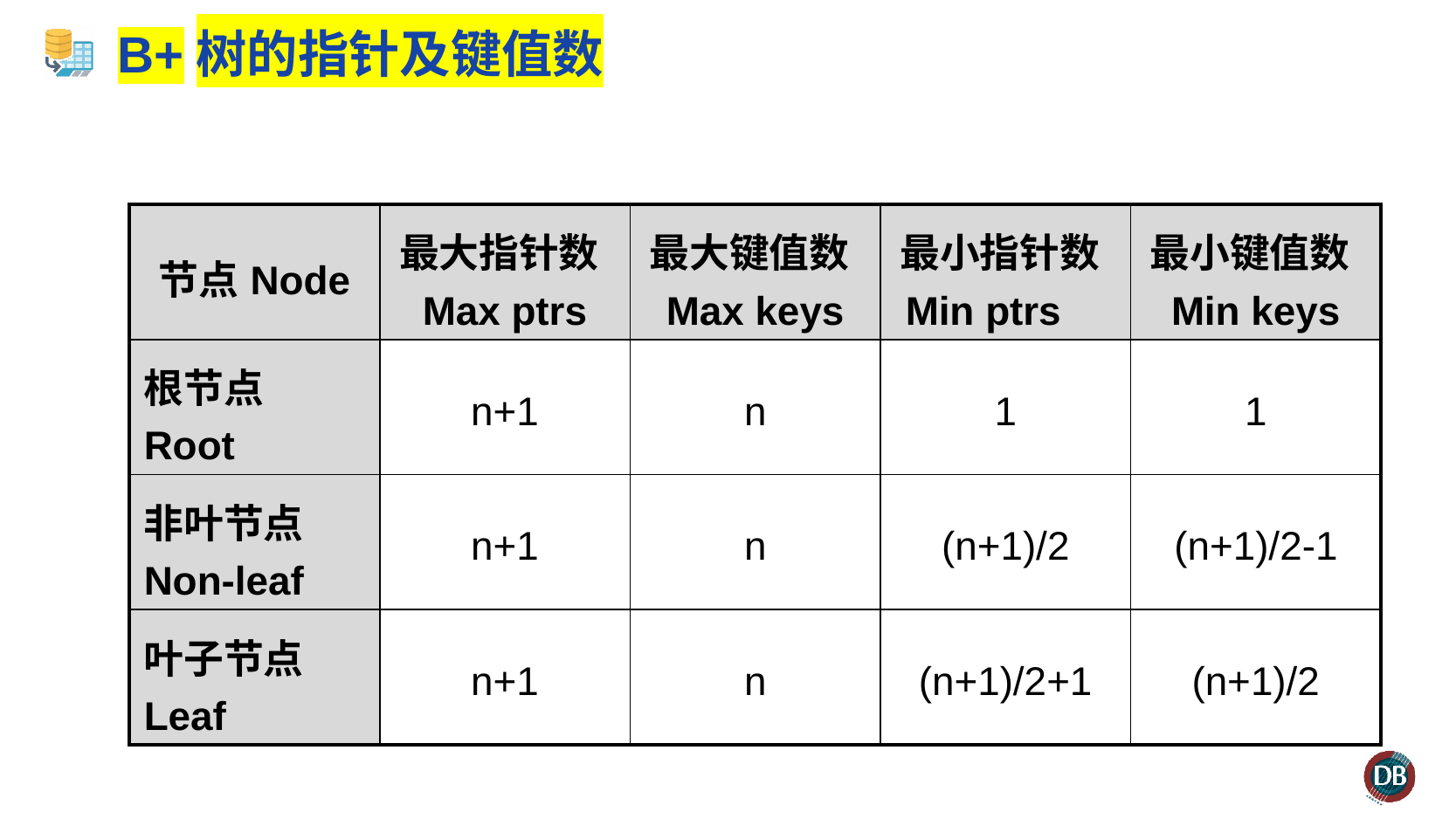

# B+树的指针及键值数
| 节点Node | 最大指针数Max ptrs | 最大键值数Max keys | 最小指针数Min ptrs | 最小键值数Min keys |
| --- | --- | --- | --- | --- |
| 根节点Root | n+1 | n | 1 | 1 |
| 非叶节点Non-leaf | n+1 | n | (n+1)/2 | (n+1)/2-1 |
| 叶子节点Leaf | n+1 | n | (n+1)/2+1 | (n+1)/2 |